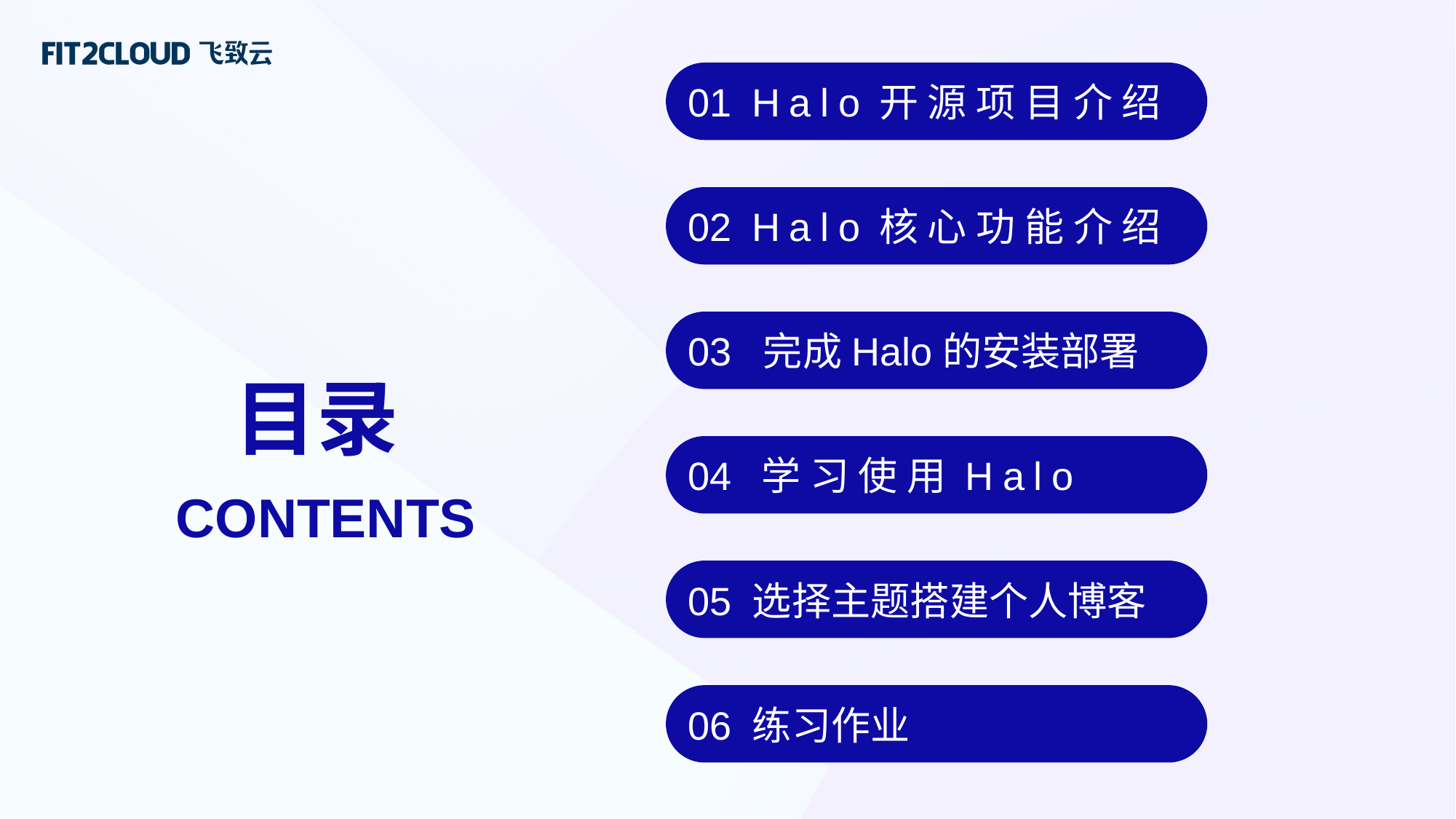

01 Halo开源项目介绍
02 Halo核心功能介绍
03  完成Halo的安装部署
目录
04 学习使用Halo
CONTENTS
05 选择主题搭建个人博客
06 练习作业